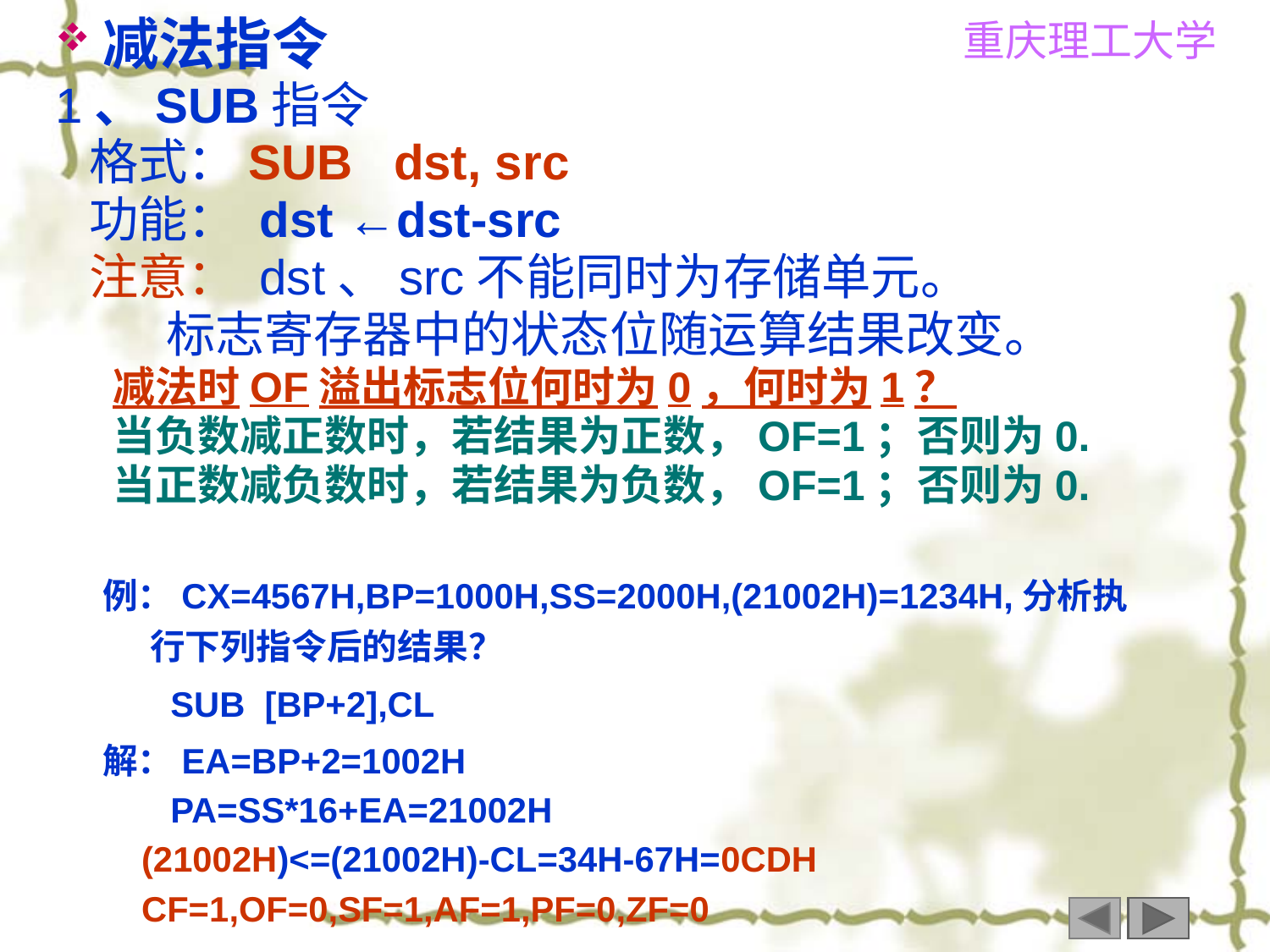

减法指令
1、SUB指令
  格式：SUB   dst, src
  功能： dst ←dst-src
  注意： dst、src不能同时为存储单元。
         标志寄存器中的状态位随运算结果改变。
     减法时OF溢出标志位何时为0，何时为1？
     当负数减正数时，若结果为正数，OF=1；否则为0.
     当正数减负数时，若结果为负数，OF=1；否则为0.

例：CX=4567H,BP=1000H,SS=2000H,(21002H)=1234H,分析执行下列指令后的结果？
       SUB  [BP+2],CL
解：EA=BP+2=1002H
       PA=SS*16+EA=21002H
    (21002H)<=(21002H)-CL=34H-67H=0CDH
    CF=1,OF=0,SF=1,AF=1,PF=0,ZF=0